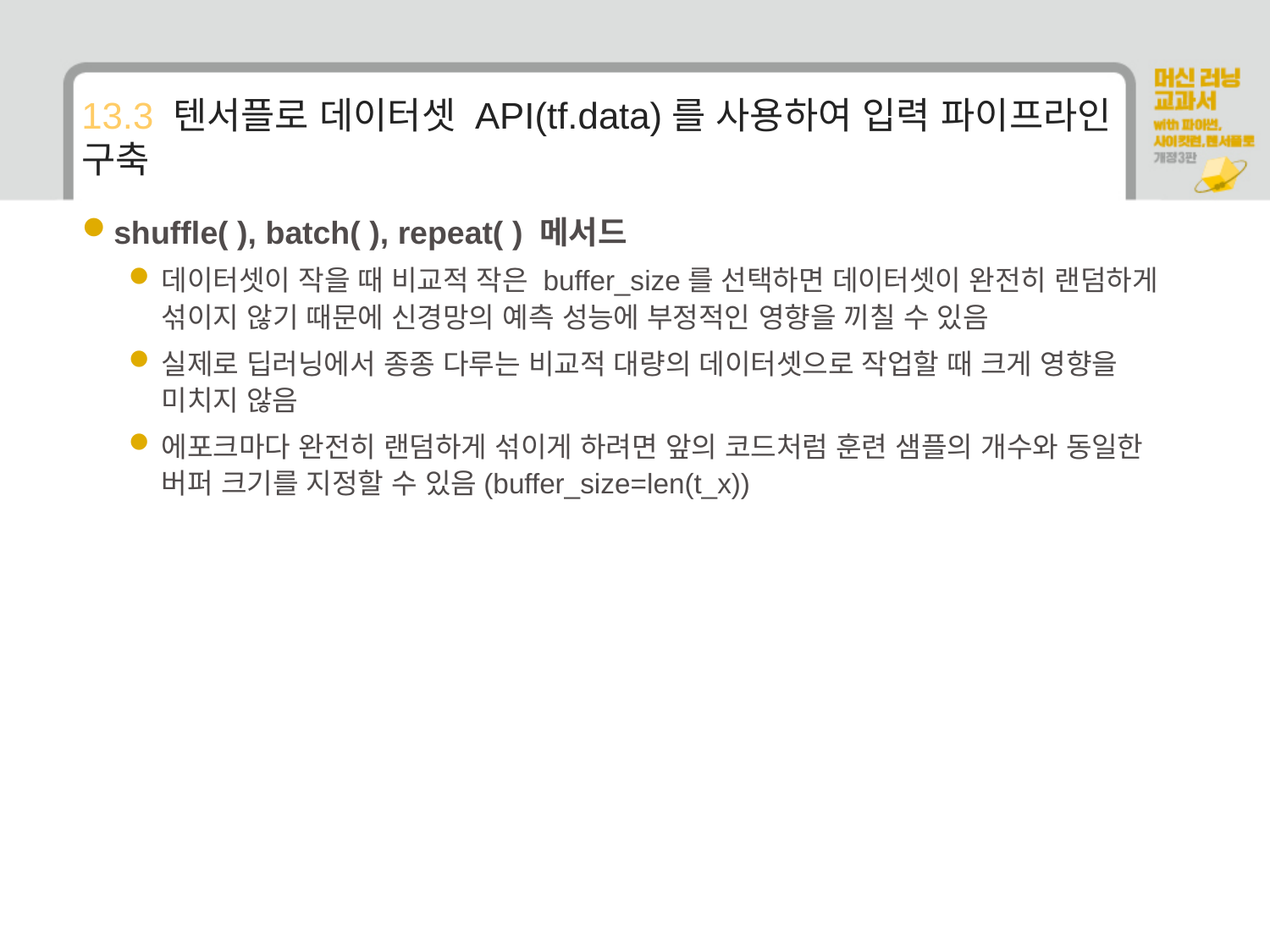

# 13.3 텐서플로 데이터셋 API(tf.data)를 사용하여 입력 파이프라인 구축
shuffle( ), batch( ), repeat( ) 메서드
데이터셋이 작을 때 비교적 작은 buffer_size를 선택하면 데이터셋이 완전히 랜덤하게 섞이지 않기 때문에 신경망의 예측 성능에 부정적인 영향을 끼칠 수 있음
실제로 딥러닝에서 종종 다루는 비교적 대량의 데이터셋으로 작업할 때 크게 영향을 미치지 않음
에포크마다 완전히 랜덤하게 섞이게 하려면 앞의 코드처럼 훈련 샘플의 개수와 동일한 버퍼 크기를 지정할 수 있음(buffer_size=len(t_x))